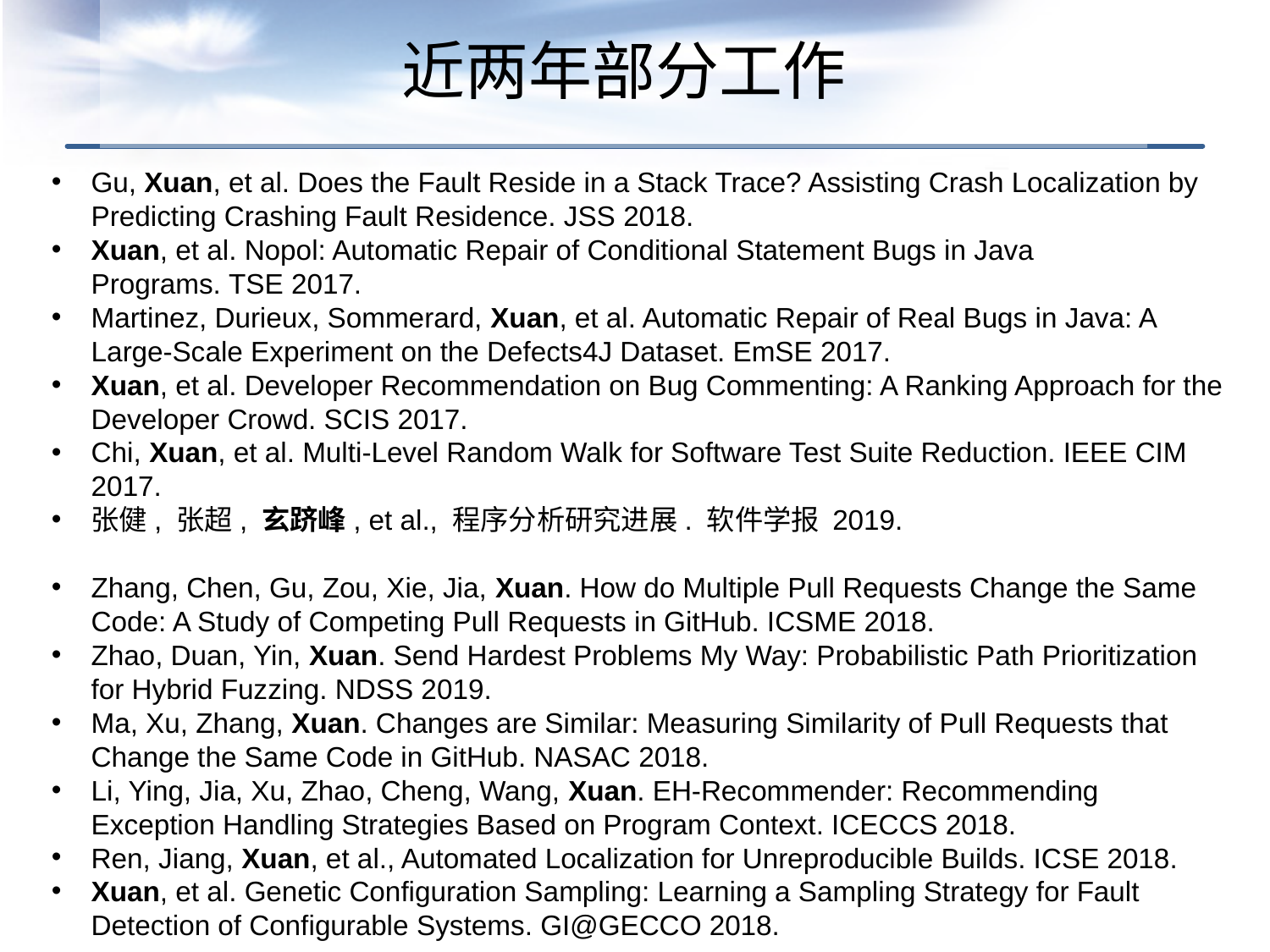

# 近两年部分工作
Gu, Xuan, et al. Does the Fault Reside in a Stack Trace? Assisting Crash Localization by Predicting Crashing Fault Residence. JSS 2018.
Xuan, et al. Nopol: Automatic Repair of Conditional Statement Bugs in Java Programs. TSE 2017.
Martinez, Durieux, Sommerard, Xuan, et al. Automatic Repair of Real Bugs in Java: A Large-Scale Experiment on the Defects4J Dataset. EmSE 2017.
Xuan, et al. Developer Recommendation on Bug Commenting: A Ranking Approach for the Developer Crowd. SCIS 2017.
Chi, Xuan, et al. Multi-Level Random Walk for Software Test Suite Reduction. IEEE CIM 2017.
张健, 张超, 玄跻峰, et al., 程序分析研究进展. 软件学报 2019.

Zhang, Chen, Gu, Zou, Xie, Jia, Xuan. How do Multiple Pull Requests Change the Same Code: A Study of Competing Pull Requests in GitHub. ICSME 2018.
Zhao, Duan, Yin, Xuan. Send Hardest Problems My Way: Probabilistic Path Prioritization for Hybrid Fuzzing. NDSS 2019.
Ma, Xu, Zhang, Xuan. Changes are Similar: Measuring Similarity of Pull Requests that Change the Same Code in GitHub. NASAC 2018.
Li, Ying, Jia, Xu, Zhao, Cheng, Wang, Xuan. EH-Recommender: Recommending Exception Handling Strategies Based on Program Context. ICECCS 2018.
Ren, Jiang, Xuan, et al., Automated Localization for Unreproducible Builds. ICSE 2018.
Xuan, et al. Genetic Configuration Sampling: Learning a Sampling Strategy for Fault Detection of Configurable Systems. GI@GECCO 2018.